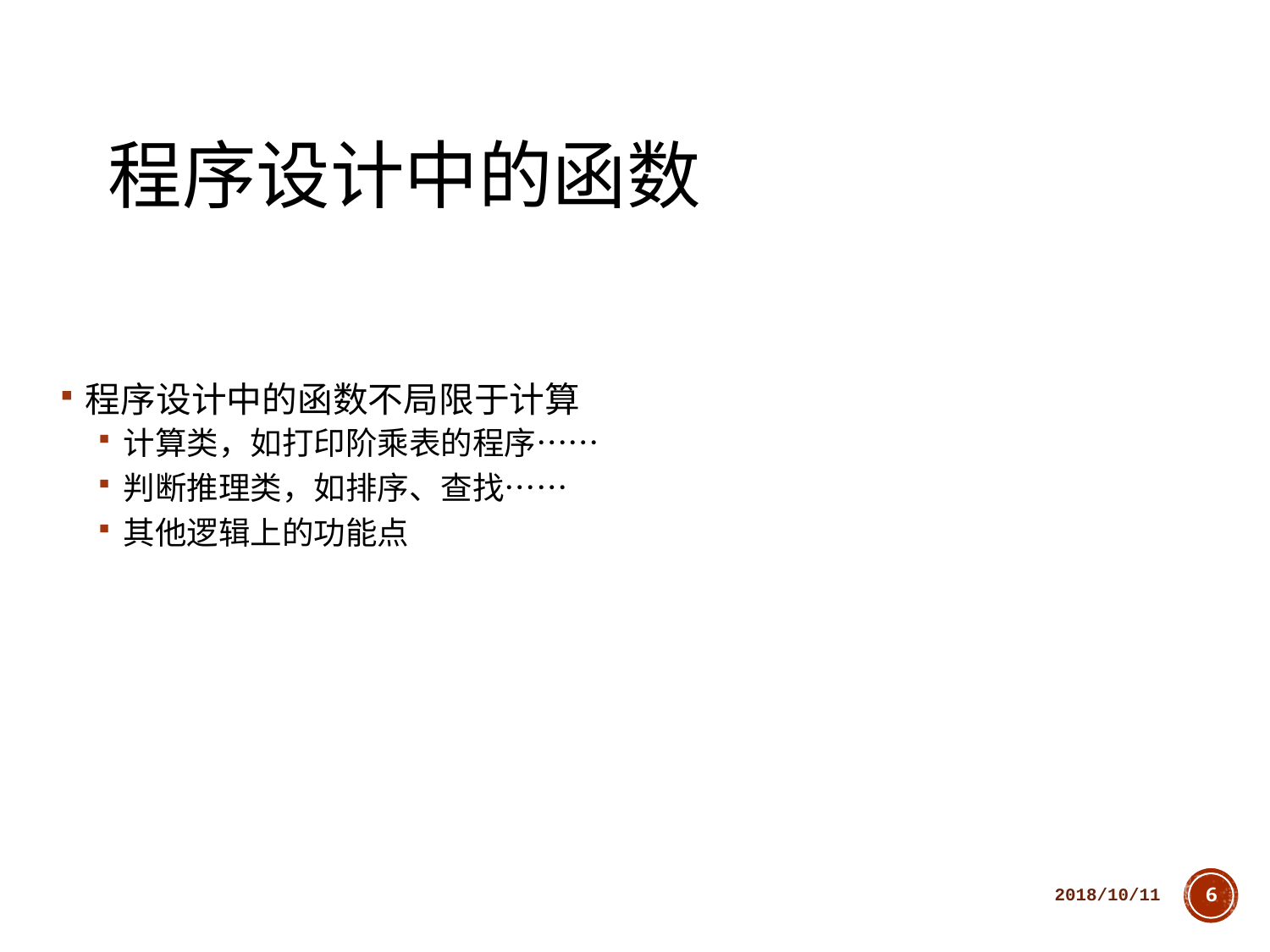

# 程序设计中的函数
程序设计中的函数不局限于计算
计算类，如打印阶乘表的程序……
判断推理类，如排序、查找……
其他逻辑上的功能点
2018/10/11
6